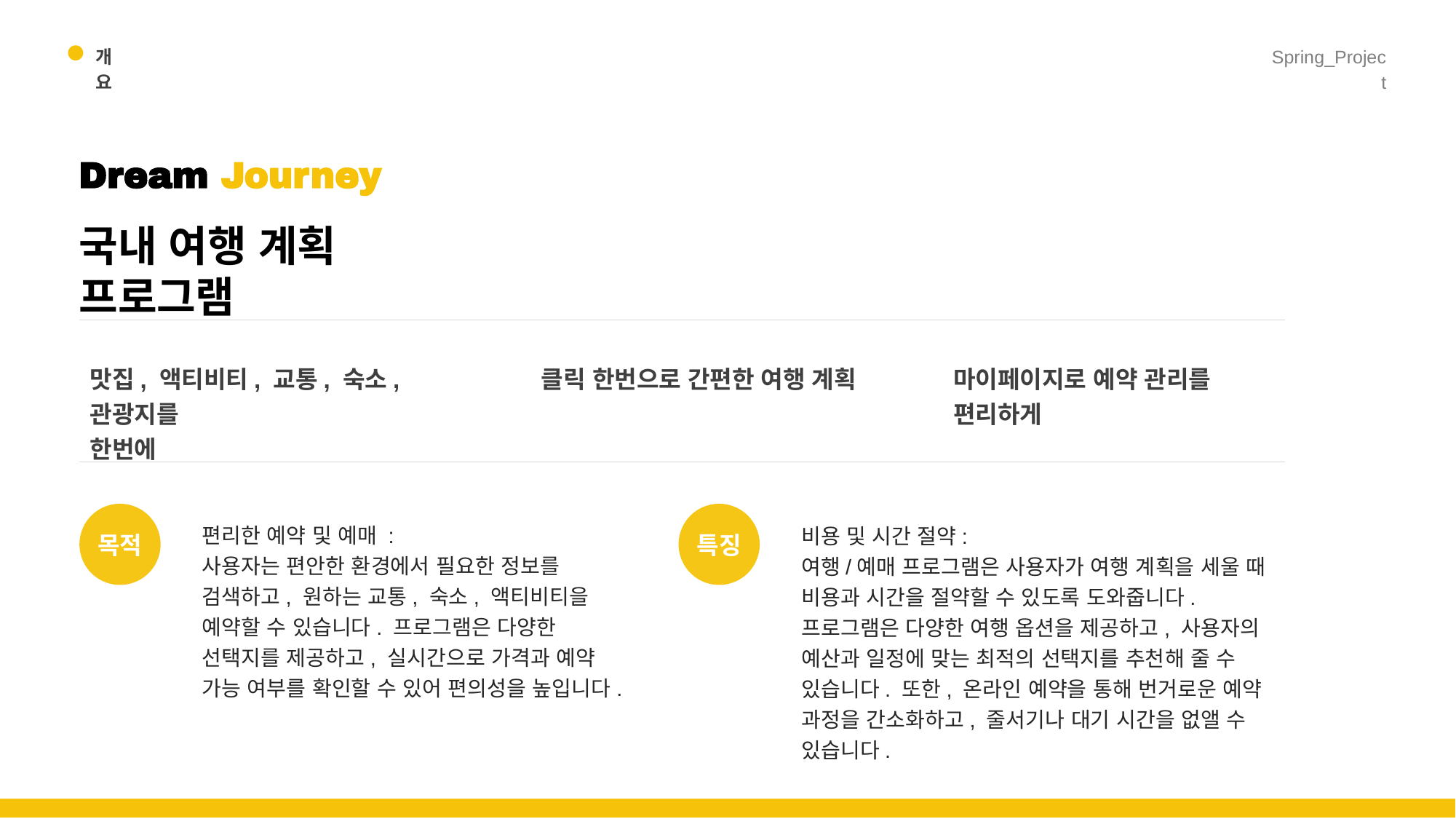

개요
Spring_Project

Dream Journey
국내 여행 계획 프로그램
맛집, 액티비티, 교통, 숙소, 관광지를
한번에
클릭 한번으로 간편한 여행 계획
마이페이지로 예약 관리를 편리하게
목적
특징
편리한 예약 및 예매 :
사용자는 편안한 환경에서 필요한 정보를 검색하고, 원하는 교통, 숙소, 액티비티을 예약할 수 있습니다. 프로그램은 다양한 선택지를 제공하고, 실시간으로 가격과 예약 가능 여부를 확인할 수 있어 편의성을 높입니다.
비용 및 시간 절약:
여행/예매 프로그램은 사용자가 여행 계획을 세울 때 비용과 시간을 절약할 수 있도록 도와줍니다. 프로그램은 다양한 여행 옵션을 제공하고, 사용자의 예산과 일정에 맞는 최적의 선택지를 추천해 줄 수 있습니다. 또한, 온라인 예약을 통해 번거로운 예약 과정을 간소화하고, 줄서기나 대기 시간을 없앨 수 있습니다.
시인
토끼